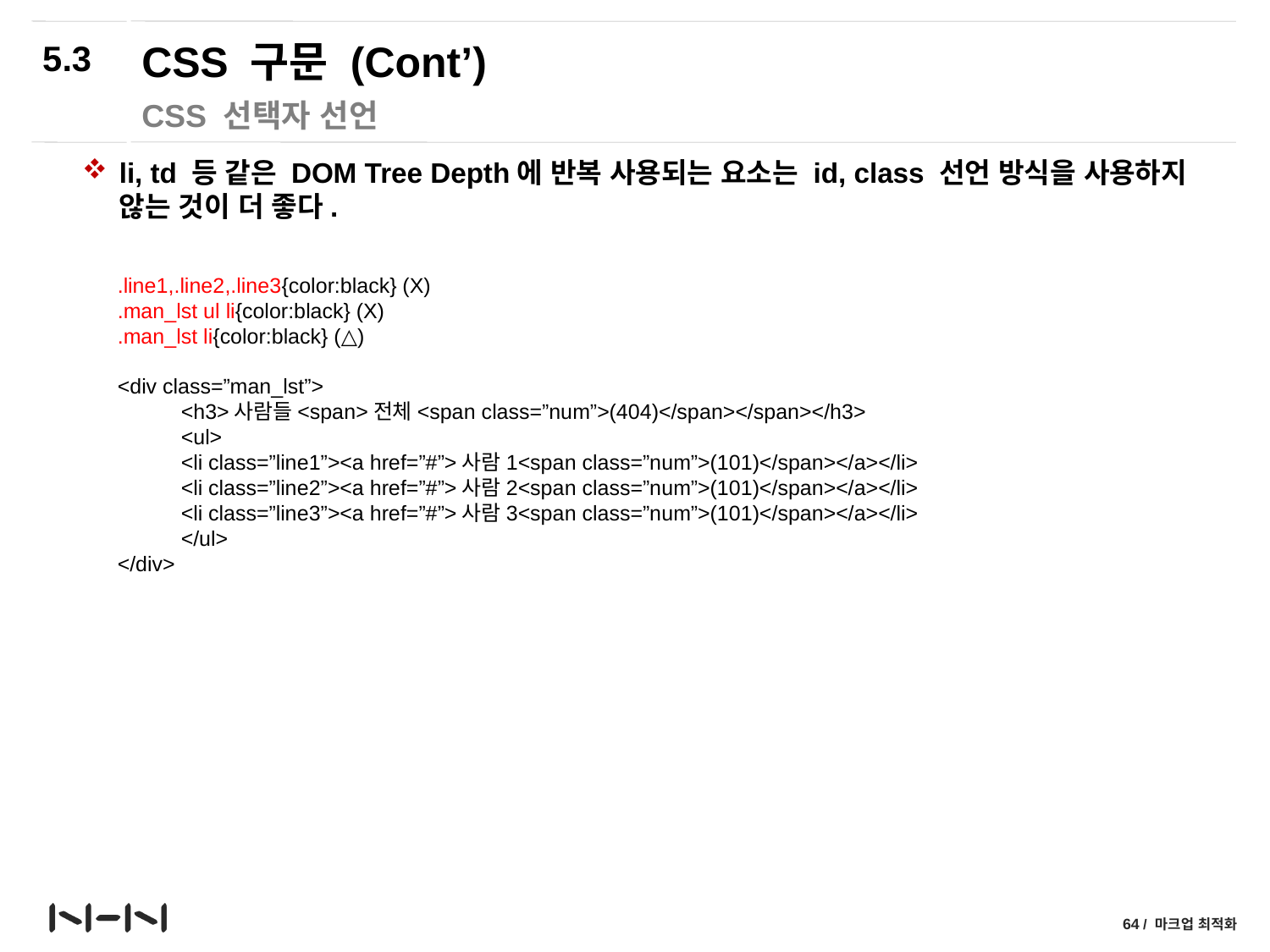

5.3
# CSS 구문 (Cont’)
CSS 선택자 선언
li, td 등 같은 DOM Tree Depth에 반복 사용되는 요소는 id, class 선언 방식을 사용하지 않는 것이 더 좋다.

.line1,.line2,.line3{color:black} (X)
.man_lst ul li{color:black} (X)
.man_lst li{color:black} (△)

<div class=”man_lst”>
<h3>사람들<span>전체<span class=”num”>(404)</span></span></h3>
<ul>
<li class=”line1”><a href=”#”>사람1<span class=”num”>(101)</span></a></li>
<li class=”line2”><a href=”#”>사람2<span class=”num”>(101)</span></a></li>
<li class=”line3”><a href=”#”>사람3<span class=”num”>(101)</span></a></li>
</ul>
</div>